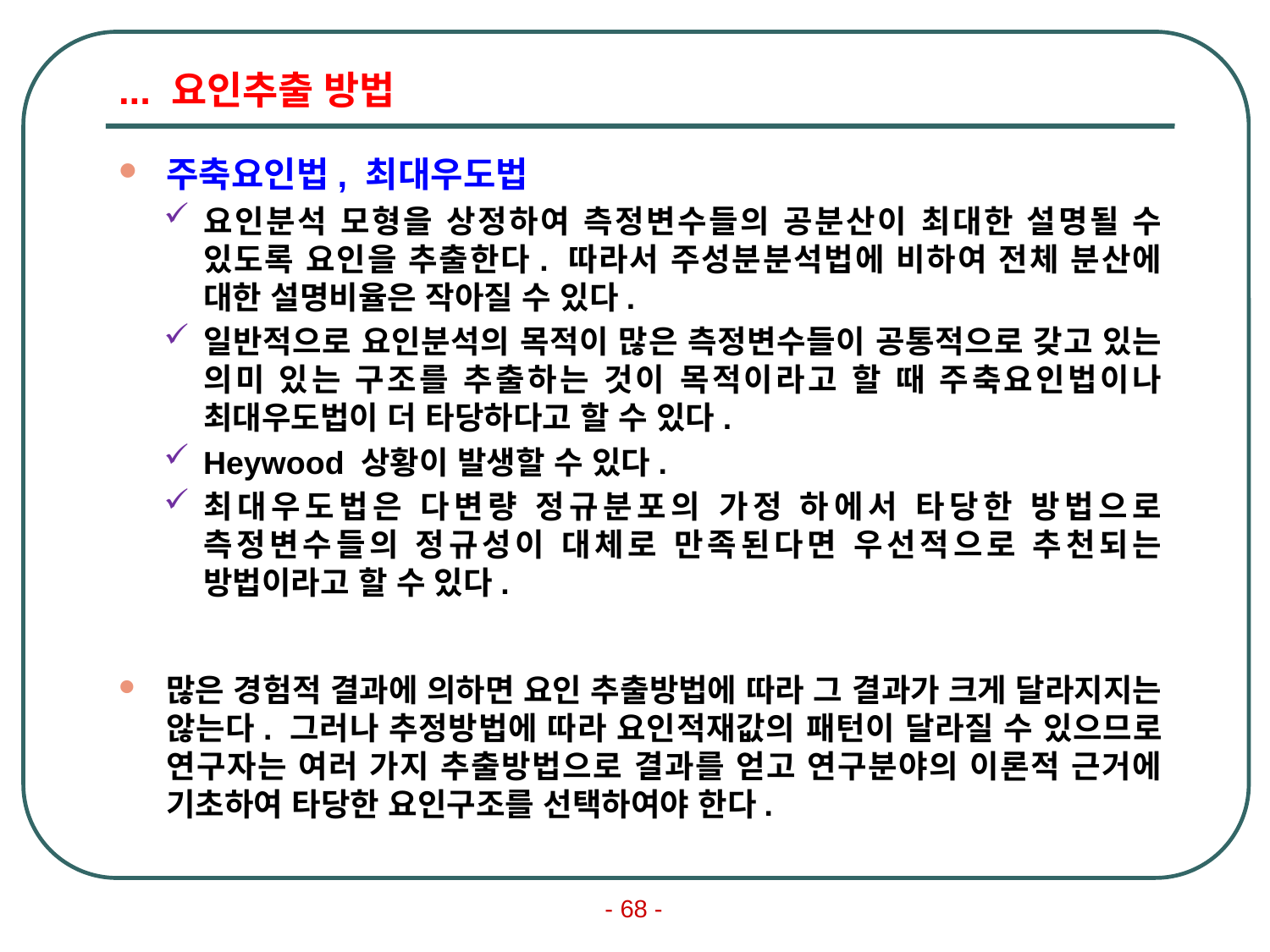

# ... 요인추출 방법
주축요인법, 최대우도법
요인분석 모형을 상정하여 측정변수들의 공분산이 최대한 설명될 수 있도록 요인을 추출한다. 따라서 주성분분석법에 비하여 전체 분산에 대한 설명비율은 작아질 수 있다.
일반적으로 요인분석의 목적이 많은 측정변수들이 공통적으로 갖고 있는 의미 있는 구조를 추출하는 것이 목적이라고 할 때 주축요인법이나 최대우도법이 더 타당하다고 할 수 있다.
Heywood 상황이 발생할 수 있다.
최대우도법은 다변량 정규분포의 가정 하에서 타당한 방법으로 측정변수들의 정규성이 대체로 만족된다면 우선적으로 추천되는 방법이라고 할 수 있다.

많은 경험적 결과에 의하면 요인 추출방법에 따라 그 결과가 크게 달라지지는 않는다. 그러나 추정방법에 따라 요인적재값의 패턴이 달라질 수 있으므로 연구자는 여러 가지 추출방법으로 결과를 얻고 연구분야의 이론적 근거에 기초하여 타당한 요인구조를 선택하여야 한다.
- 68 -